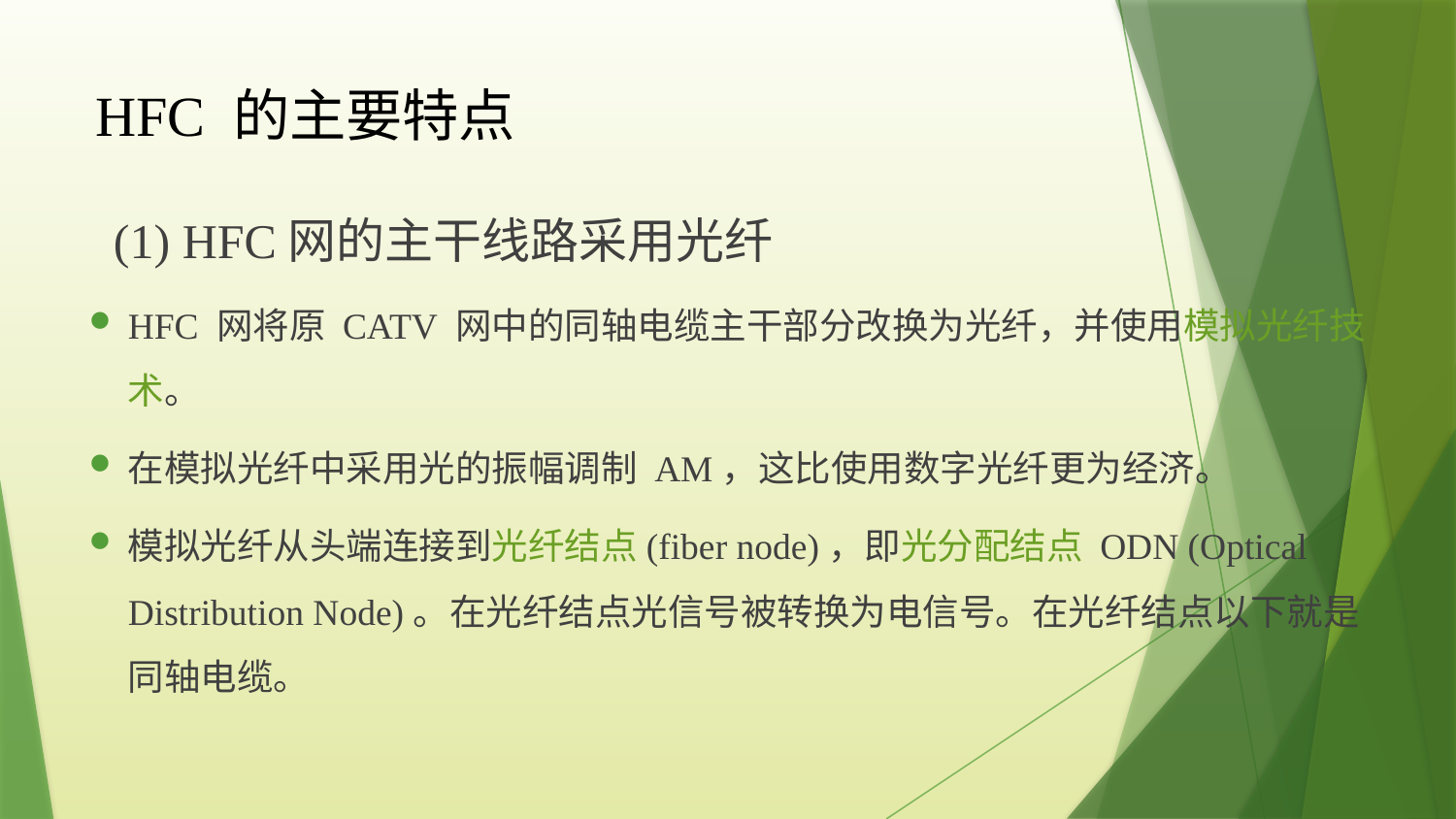

# HFC 的主要特点
  (1) HFC网的主干线路采用光纤
HFC 网将原 CATV 网中的同轴电缆主干部分改换为光纤，并使用模拟光纤技术。
在模拟光纤中采用光的振幅调制 AM，这比使用数字光纤更为经济。
模拟光纤从头端连接到光纤结点(fiber node)，即光分配结点 ODN (Optical Distribution Node)。在光纤结点光信号被转换为电信号。在光纤结点以下就是同轴电缆。